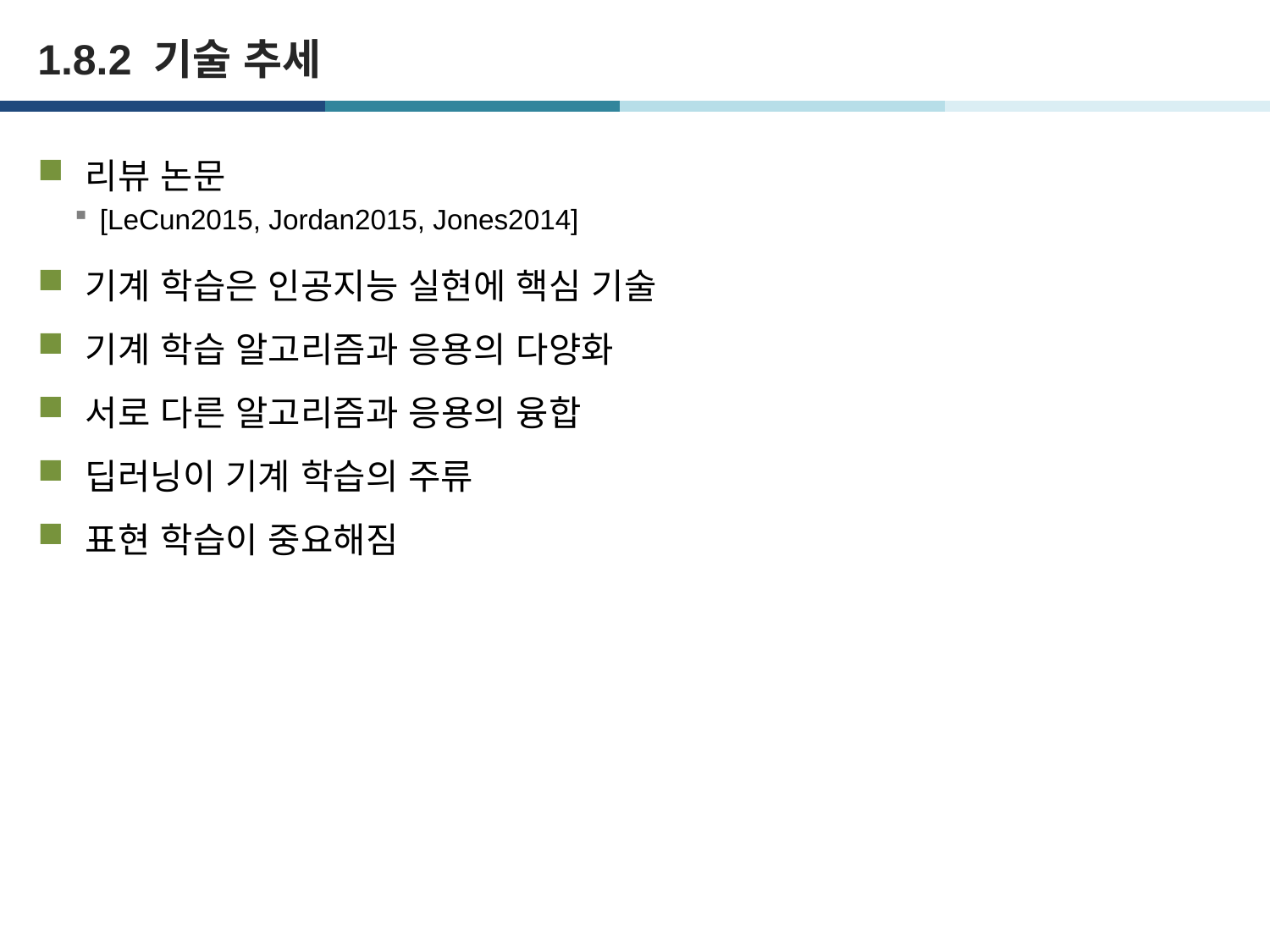

# 1.8.2 기술 추세
리뷰 논문
[LeCun2015, Jordan2015, Jones2014]
기계 학습은 인공지능 실현에 핵심 기술
기계 학습 알고리즘과 응용의 다양화
서로 다른 알고리즘과 응용의 융합
딥러닝이 기계 학습의 주류
표현 학습이 중요해짐